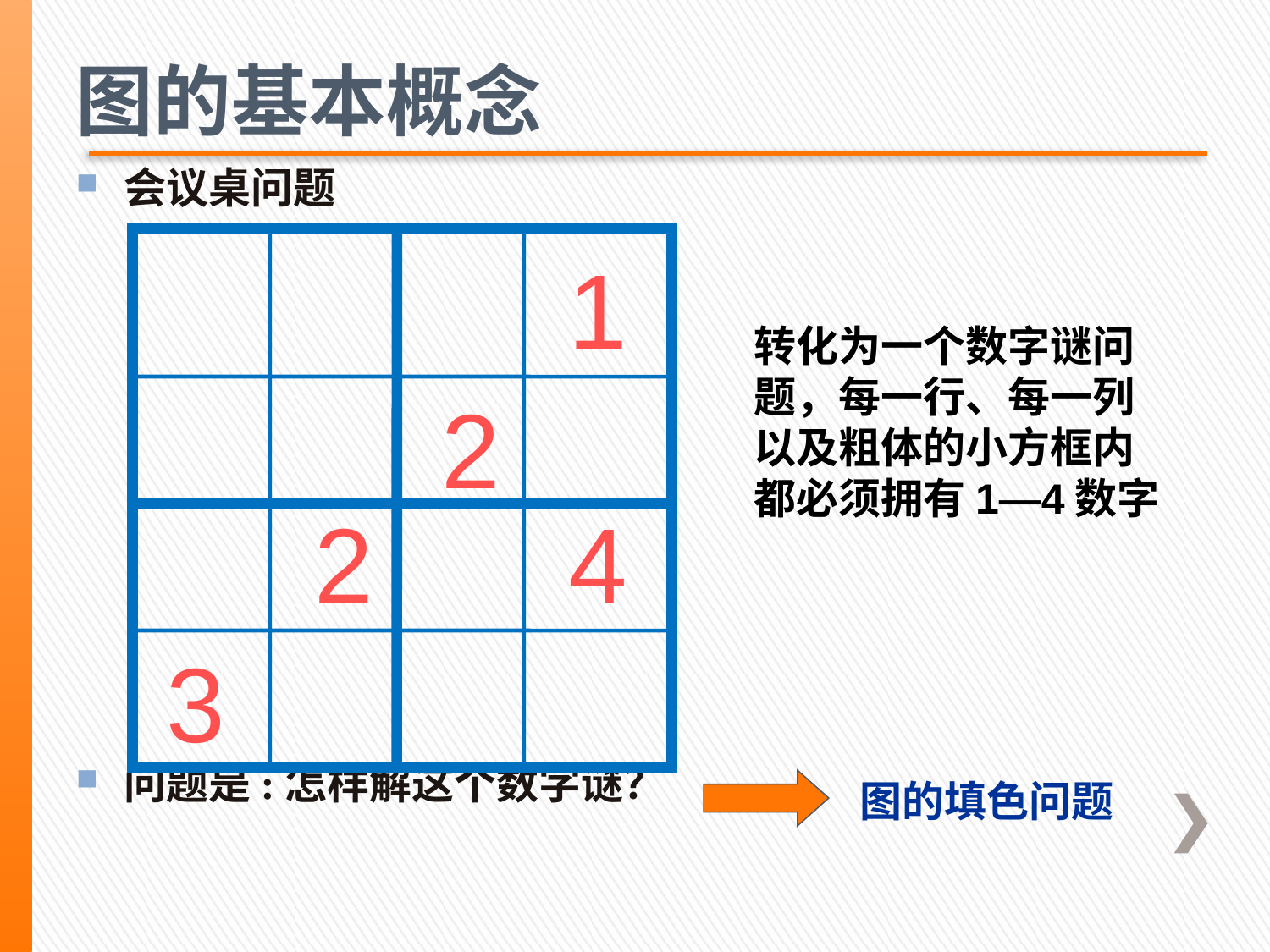

图的基本概念
会议桌问题

问题是:怎样解这个数字谜？

1
转化为一个数字谜问题，每一行、每一列以及粗体的小方框内都必须拥有1—4数字
2
2
4
3
图的填色问题

37